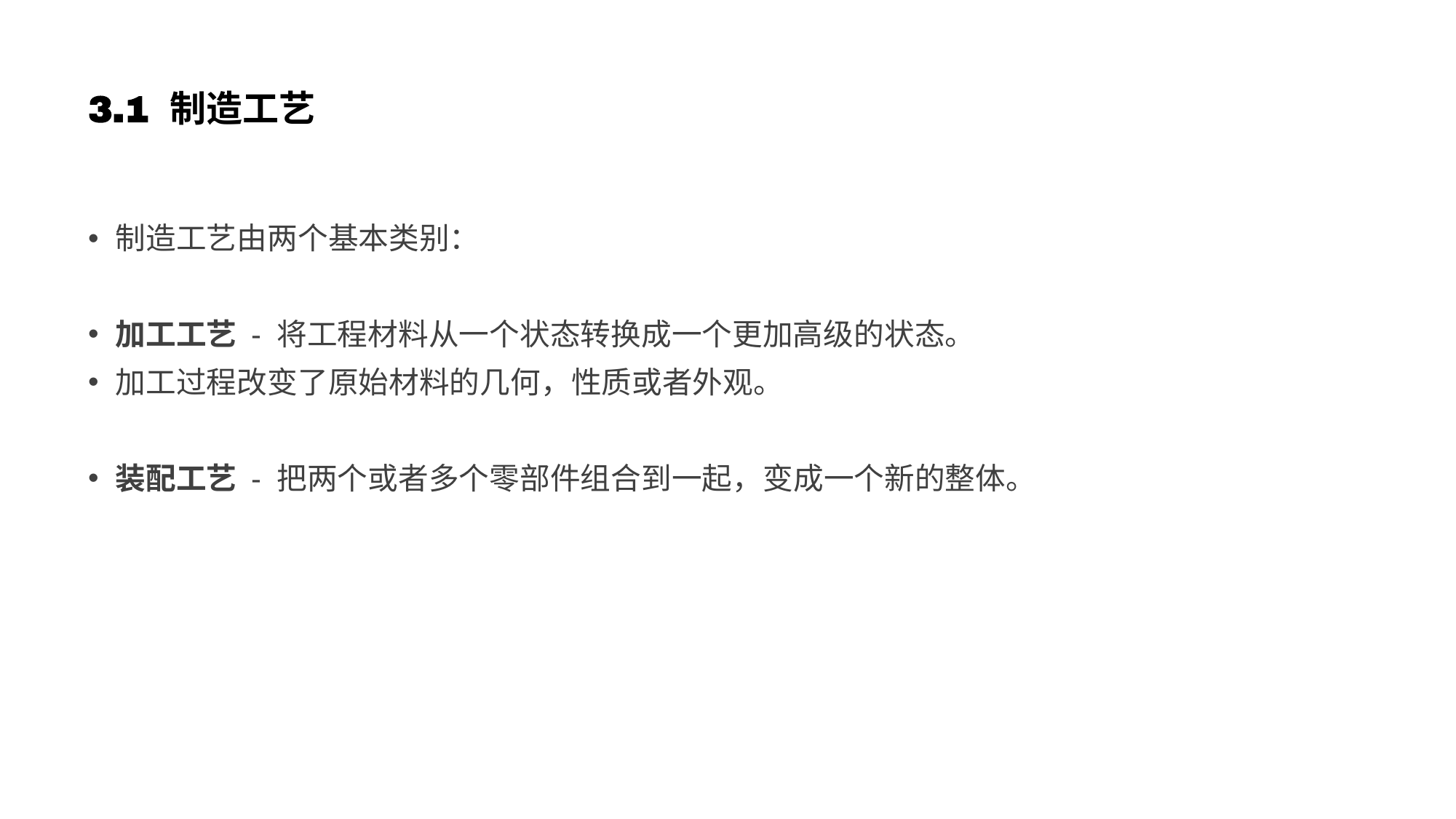

# 3.1 制造工艺
制造工艺由两个基本类别：

加工工艺 - 将工程材料从一个状态转换成一个更加高级的状态。
加工过程改变了原始材料的几何，性质或者外观。

装配工艺 - 把两个或者多个零部件组合到一起，变成一个新的整体。